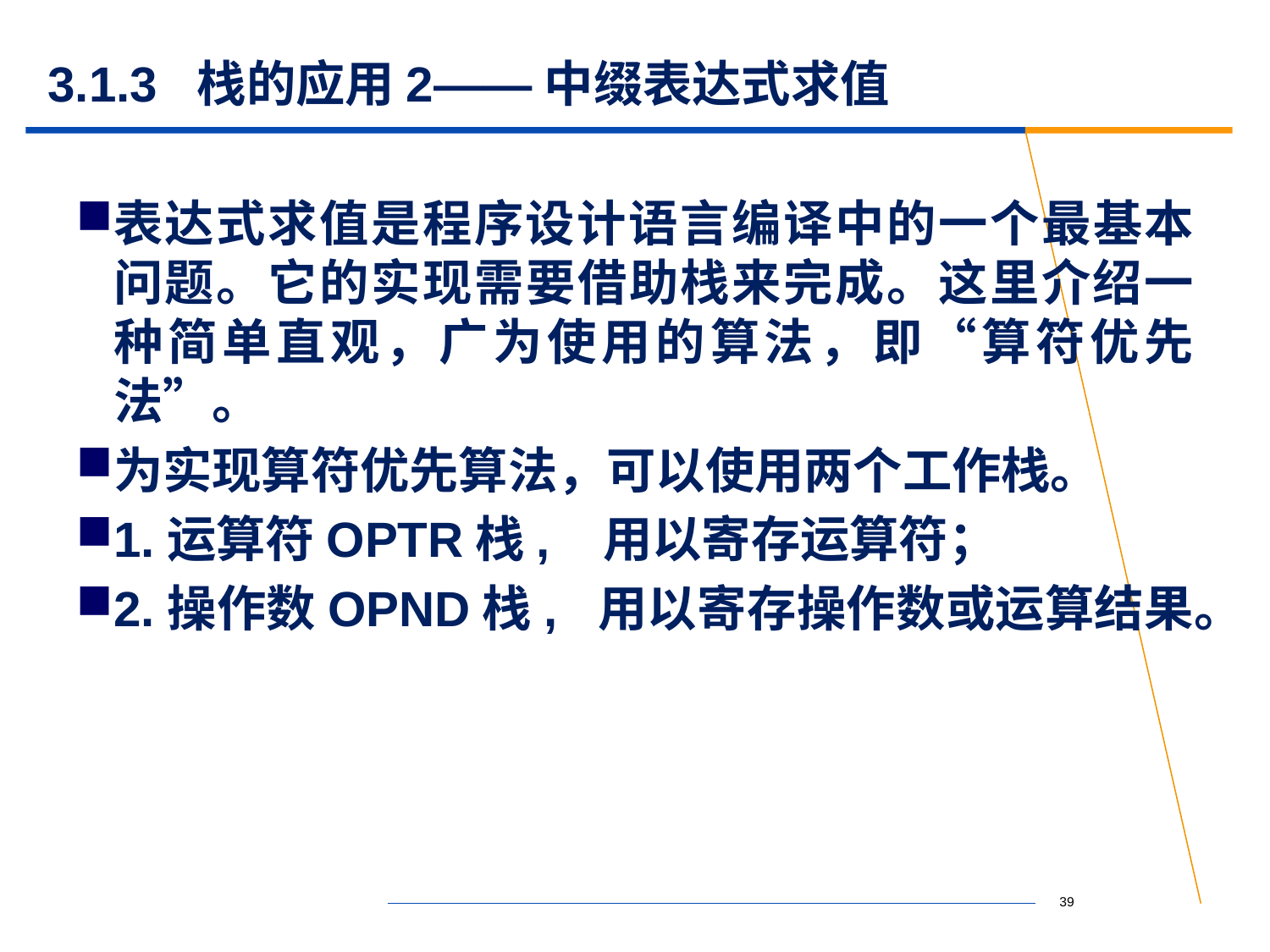

# 3.1.3  栈的应用2——中缀表达式求值
表达式求值是程序设计语言编译中的一个最基本问题。它的实现需要借助栈来完成。这里介绍一种简单直观，广为使用的算法，即“算符优先法”。
为实现算符优先算法，可以使用两个工作栈。
1.运算符OPTR栈,   用以寄存运算符；
2.操作数OPND栈,  用以寄存操作数或运算结果。